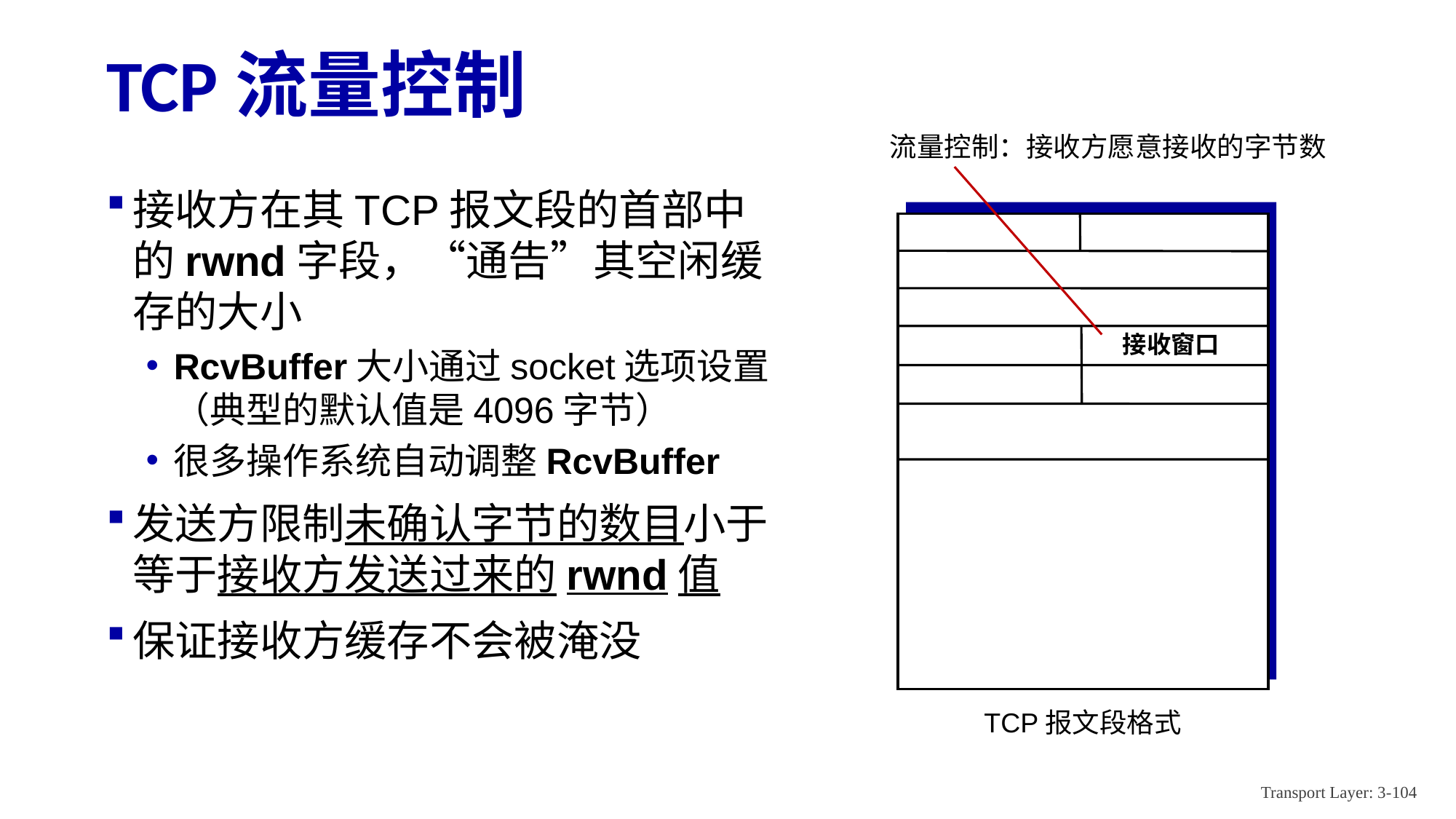

# TCP流量控制
流量控制：接收方愿意接收的字节数

接收窗口

TCP报文段格式
接收方在其TCP报文段的首部中的rwnd字段，“通告”其空闲缓存的大小
RcvBuffer大小通过socket选项设置（典型的默认值是4096字节）
很多操作系统自动调整RcvBuffer
发送方限制未确认字节的数目小于等于接收方发送过来的rwnd值
保证接收方缓存不会被淹没
Transport Layer: 3-104